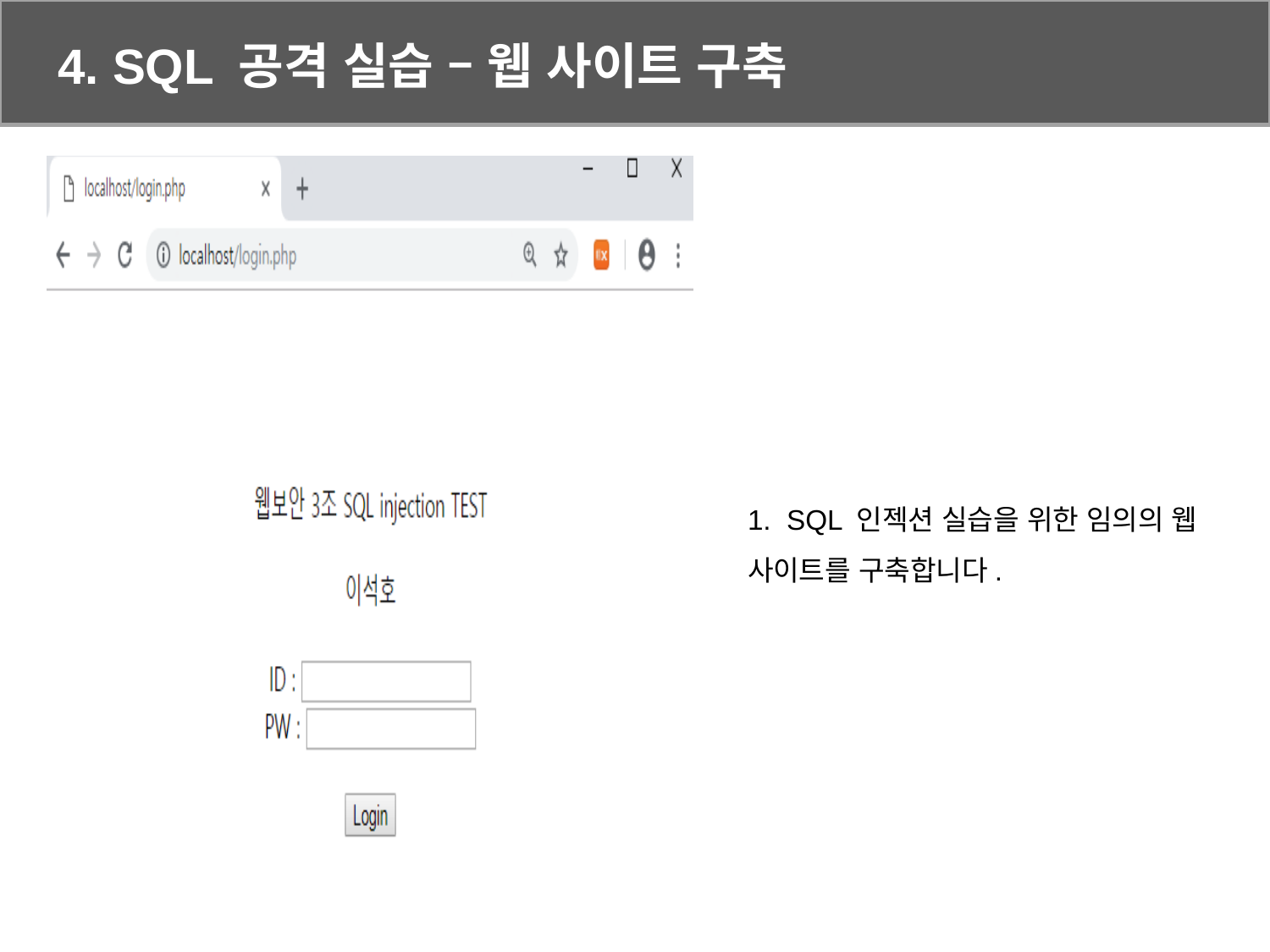

4. SQL 공격 실습 – 웹 사이트 구축
1.  SQL 인젝션 실습을 위한 임의의 웹 사이트를 구축합니다.